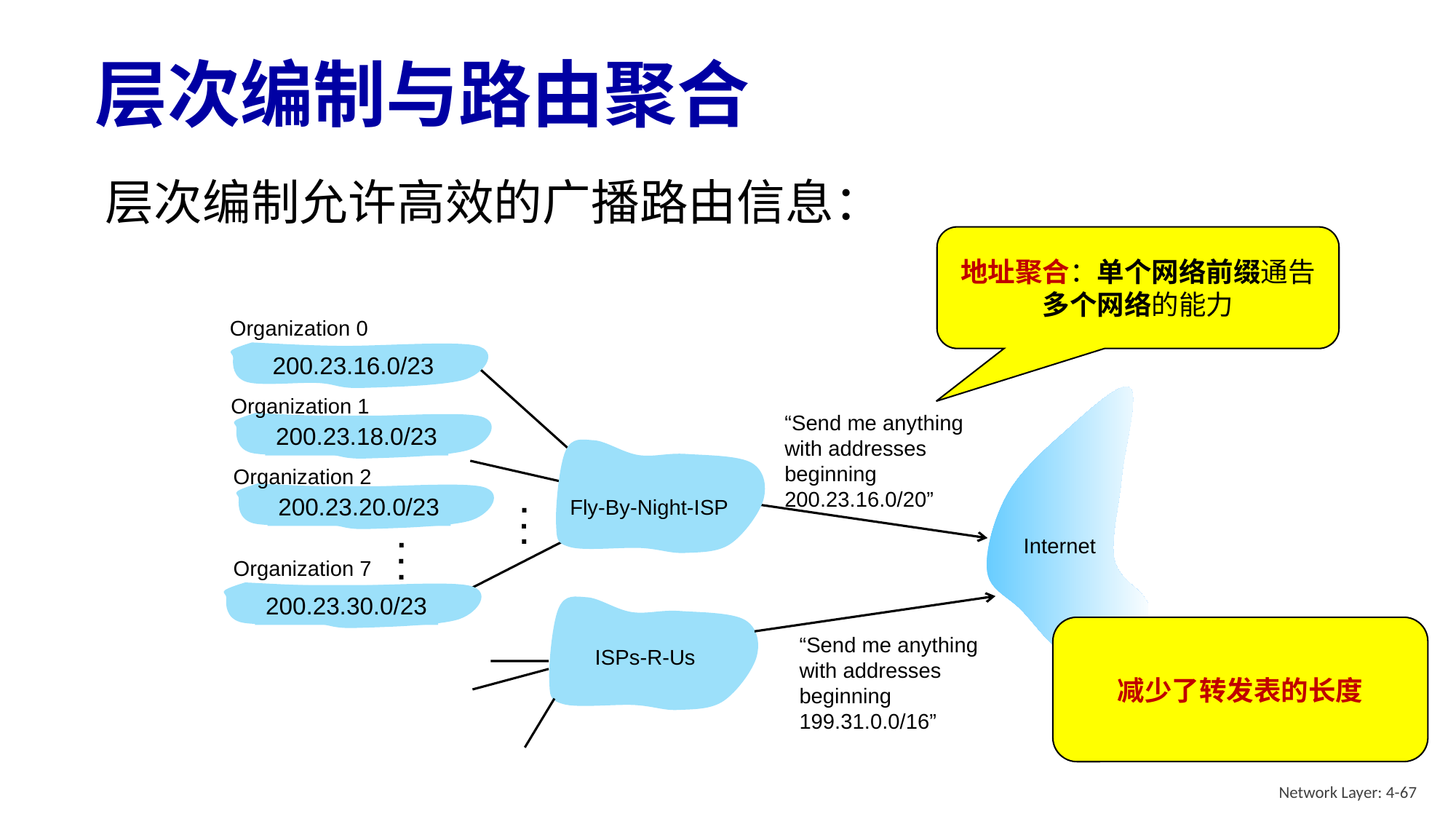

# 层次编制与路由聚合
层次编制允许高效的广播路由信息：
地址聚合：单个网络前缀通告多个网络的能力
Organization 0

200.23.16.0/23

Organization 1
“Send me anything
with addresses
beginning
200.23.16.0/20”

200.23.18.0/23

Organization 2

.
.
.

200.23.20.0/23
Fly-By-Night-ISP

.
.
.
Internet

Organization 7

200.23.30.0/23

减少了转发表的长度
“Send me anything
with addresses
beginning
199.31.0.0/16”
ISPs-R-Us

Network Layer: 4-67